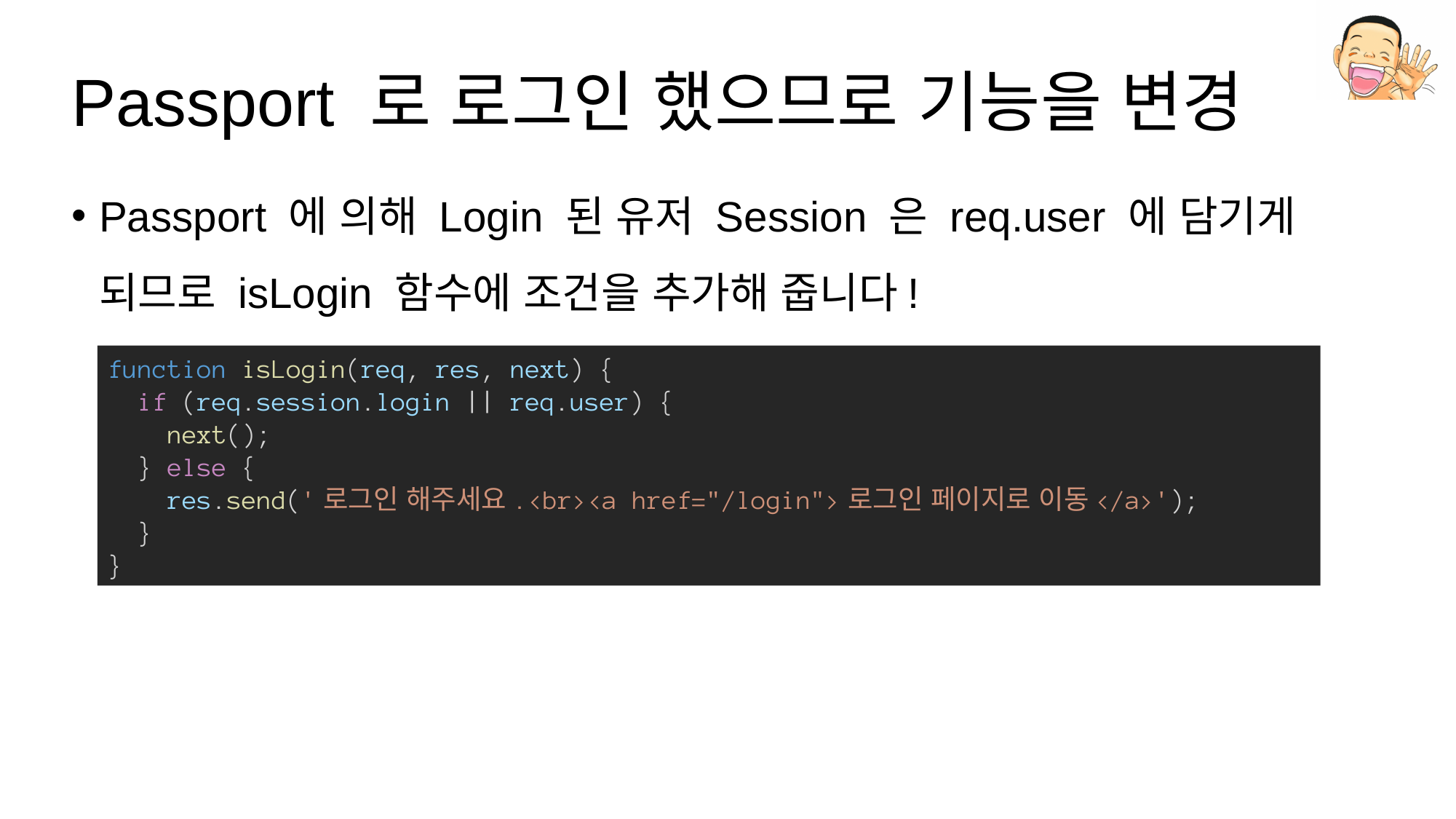

# Passport 로 로그인 했으므로 기능을 변경
Passport 에 의해 Login 된 유저 Session 은 req.user 에 담기게 되므로 isLogin 함수에 조건을 추가해 줍니다!
function isLogin(req, res, next) {
  if (req.session.login || req.user) {
    next();
  } else {
    res.send('로그인 해주세요.<br><a href="/login">로그인 페이지로 이동</a>');
  }
}